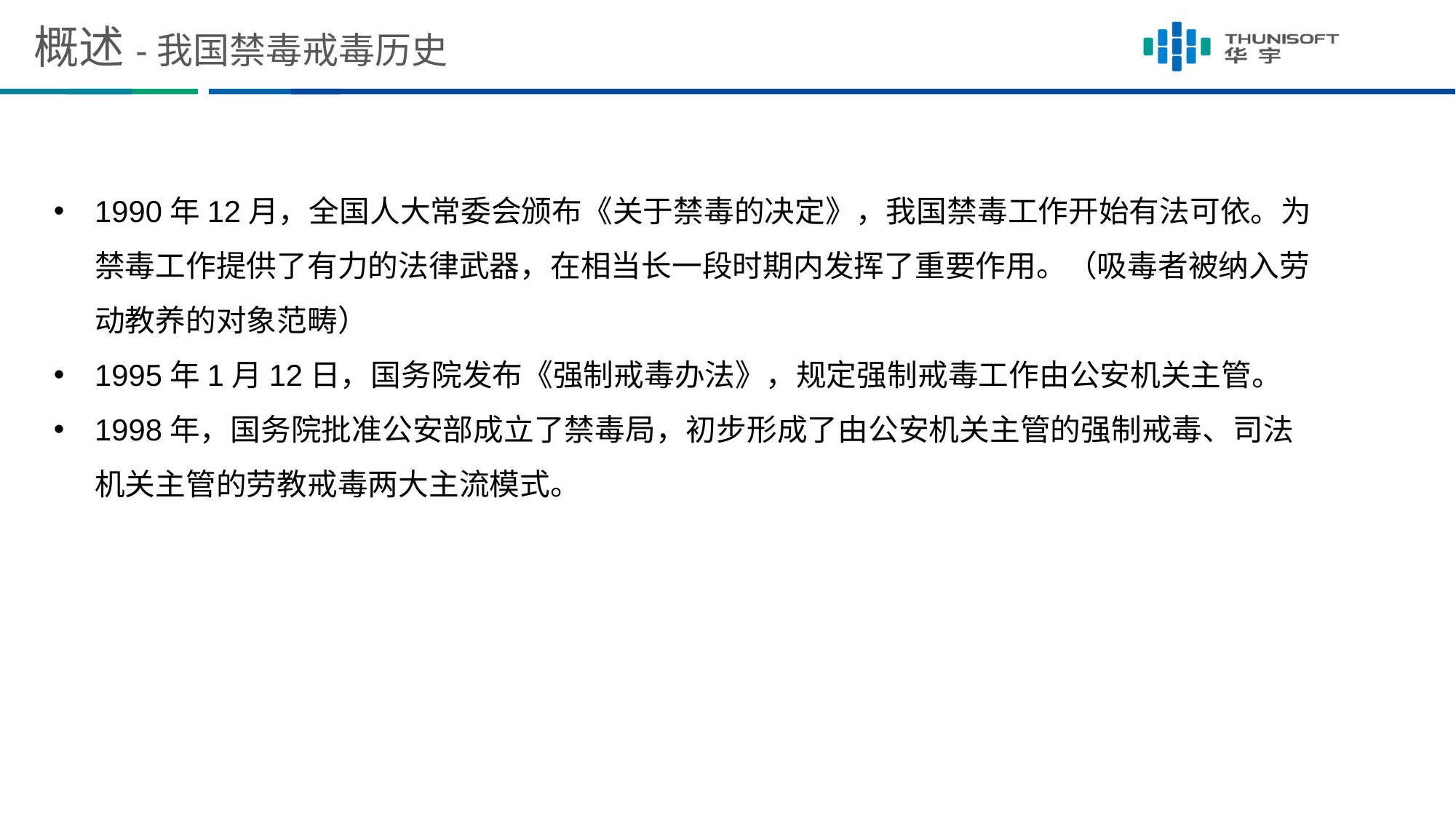

# 概述-我国禁毒戒毒历史
1990年12月，全国人大常委会颁布《关于禁毒的决定》，我国禁毒工作开始有法可依。为禁毒工作提供了有力的法律武器，在相当长一段时期内发挥了重要作用。（吸毒者被纳入劳动教养的对象范畴）
1995年1月12日，国务院发布《强制戒毒办法》，规定强制戒毒工作由公安机关主管。
1998年，国务院批准公安部成立了禁毒局，初步形成了由公安机关主管的强制戒毒、司法机关主管的劳教戒毒两大主流模式。